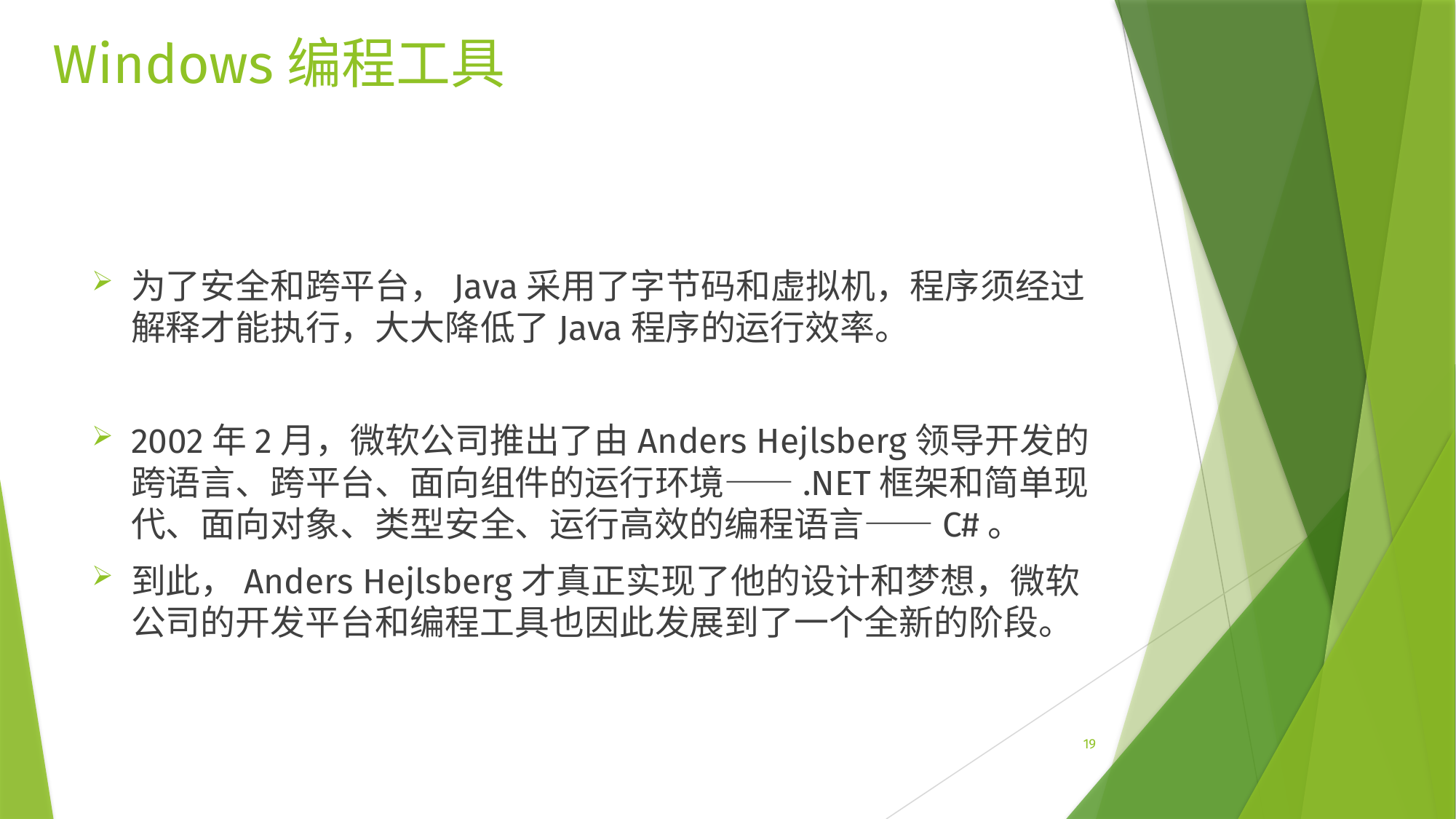

# Windows编程工具
为了安全和跨平台，Java采用了字节码和虚拟机，程序须经过解释才能执行，大大降低了Java程序的运行效率。

2002年2月，微软公司推出了由Anders Hejlsberg领导开发的跨语言、跨平台、面向组件的运行环境——.NET框架和简单现代、面向对象、类型安全、运行高效的编程语言——C#。
到此，Anders Hejlsberg才真正实现了他的设计和梦想，微软公司的开发平台和编程工具也因此发展到了一个全新的阶段。
19